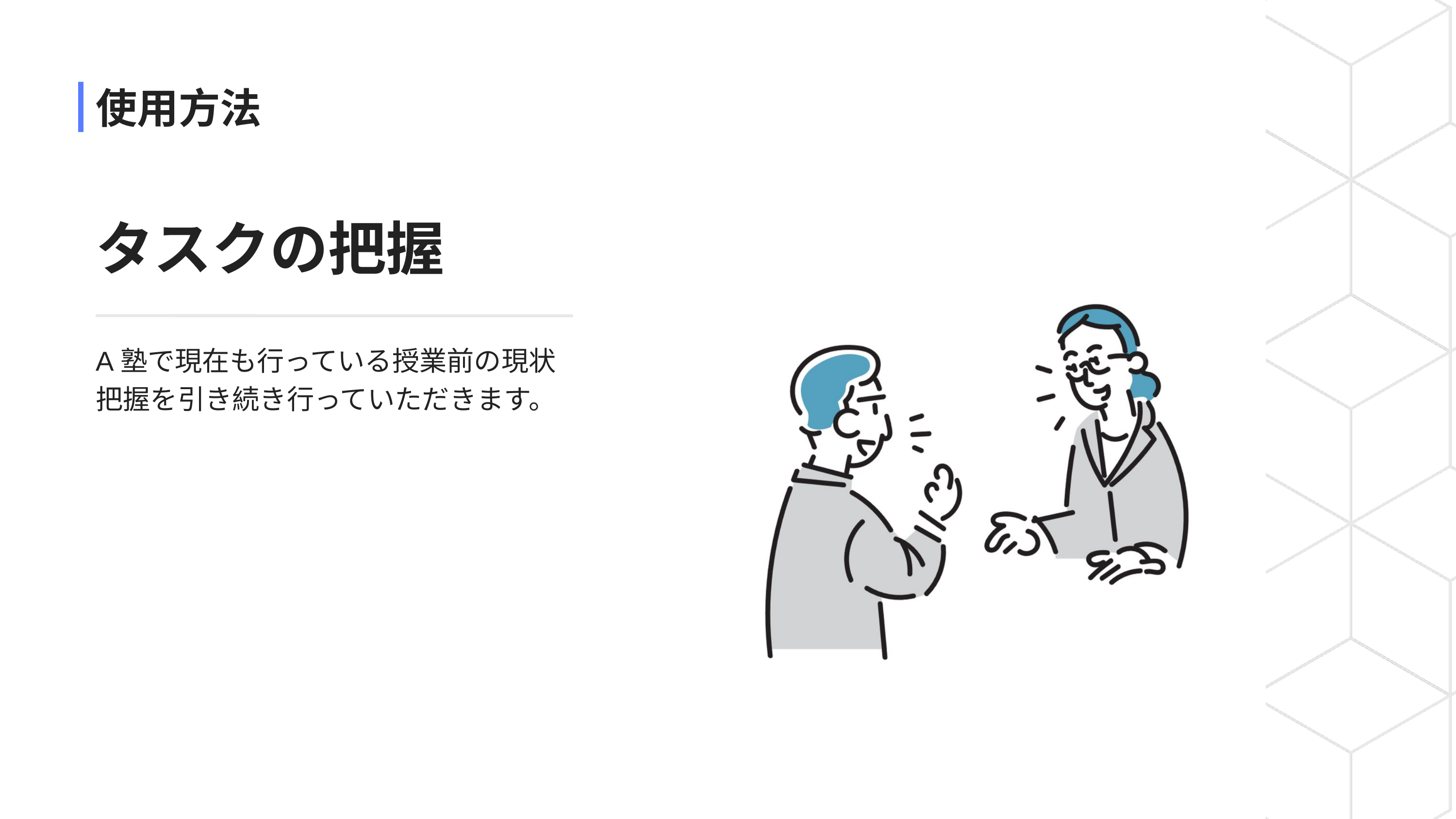

使用方法

タスクの把握

A塾で現在も行っている授業前の現状把握を引き続き行っていただきます。